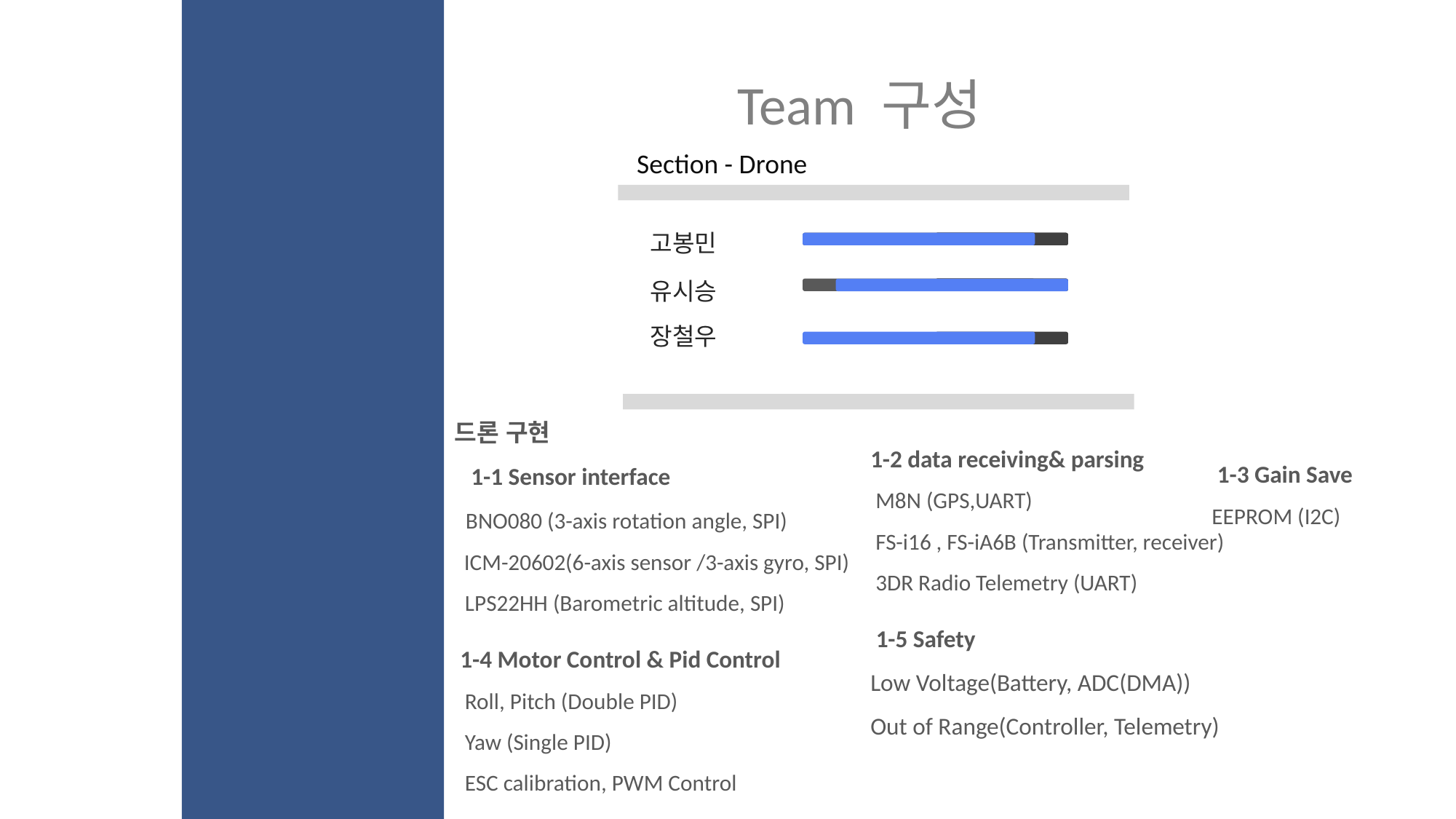

Team 구성
Section - Drone

고봉민

유시승

장철우

1-2 data receiving& parsing
 M8N (GPS,UART)
 FS-i16 , FS-iA6B (Transmitter, receiver)
 3DR Radio Telemetry (UART)

 1-5 Safety
Low Voltage(Battery, ADC(DMA))
Out of Range(Controller, Telemetry)
드론 구현
   1-1 Sensor interface
  BNO080 (3-axis rotation angle, SPI)
  ICM-20602(6-axis sensor /3-axis gyro, SPI)
  LPS22HH (Barometric altitude, SPI)

 1-4 Motor Control & Pid Control
  Roll, Pitch (Double PID)
  Yaw (Single PID)
  ESC calibration, PWM Control

 1-3 Gain Save   EEPROM (I2C)